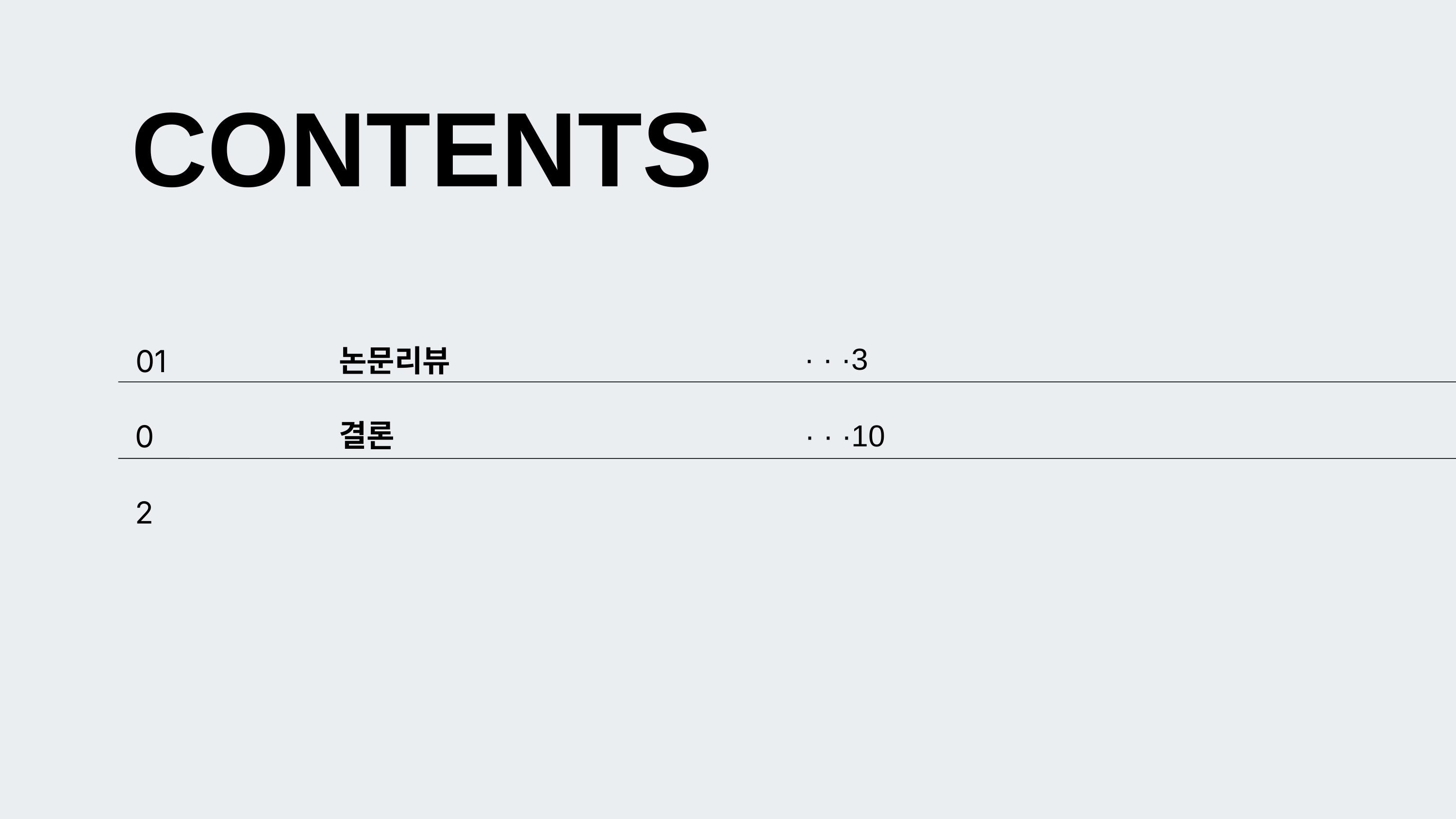

CONTENTS
· · ·3
논문리뷰
01
결론
· · ·10
02